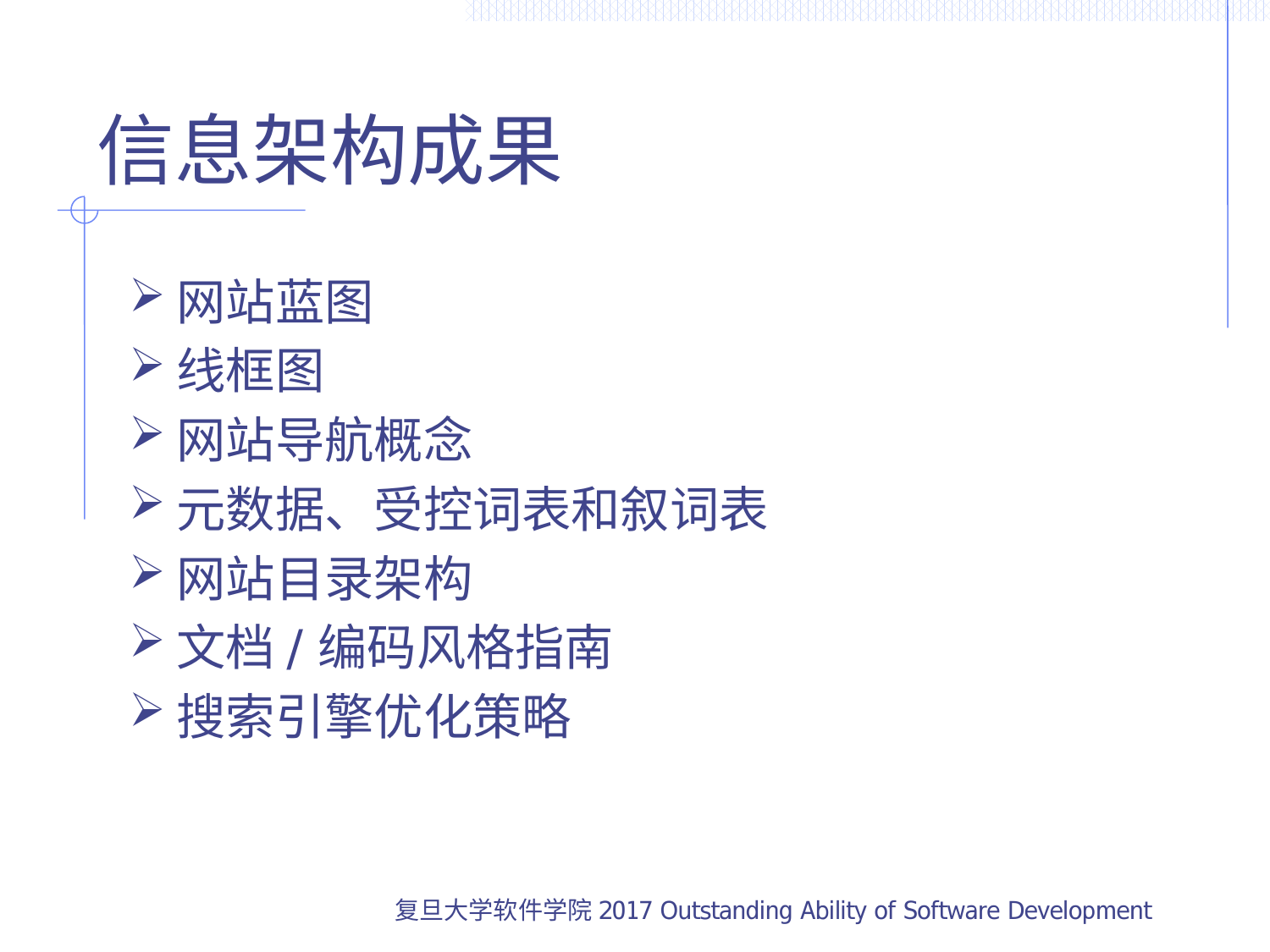

# 信息架构成果
网站蓝图
线框图
网站导航概念
元数据、受控词表和叙词表
网站目录架构
文档/编码风格指南
搜索引擎优化策略